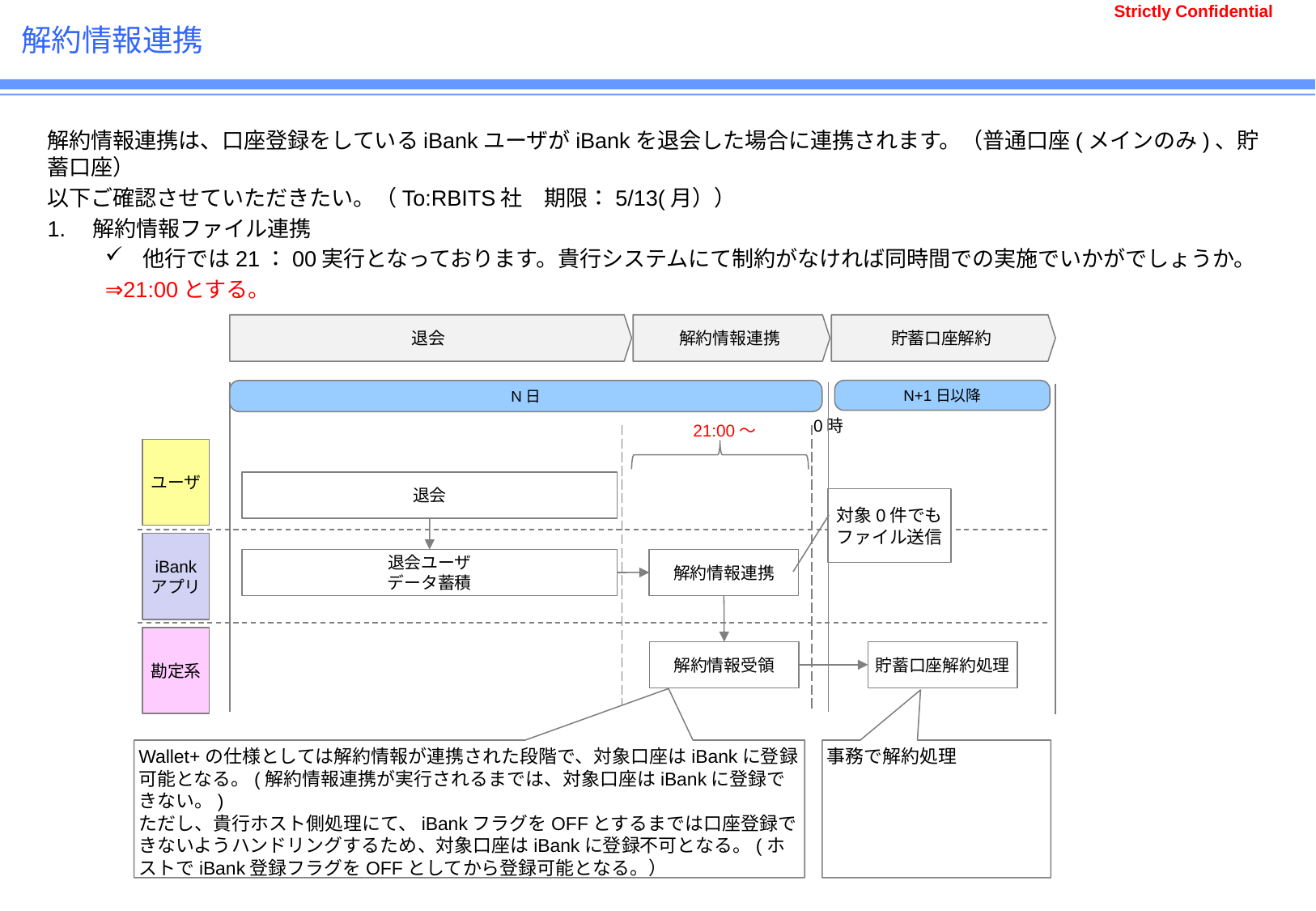

# 解約情報連携
解約情報連携は、口座登録をしているiBankユーザがiBankを退会した場合に連携されます。（普通口座(メインのみ)、貯蓄口座）
以下ご確認させていただきたい。（To:RBITS社　期限：5/13(月））
解約情報ファイル連携
他行では21：00実行となっております。貴行システムにて制約がなければ同時間での実施でいかがでしょうか。
⇒21:00とする。
退会
解約情報連携
貯蓄口座解約

N日
N+1日以降
0時
21:00～
ユーザ
退会
対象0件でもファイル送信
iBank
アプリ
退会ユーザ
データ蓄積
解約情報連携
勘定系
解約情報受領
貯蓄口座解約処理
Wallet+の仕様としては解約情報が連携された段階で、対象口座はiBankに登録可能となる。(解約情報連携が実行されるまでは、対象口座はiBankに登録できない。)
ただし、貴行ホスト側処理にて、iBankフラグをOFFとするまでは口座登録できないようハンドリングするため、対象口座はiBankに登録不可となる。(ホストでiBank登録フラグをOFFとしてから登録可能となる。）
事務で解約処理